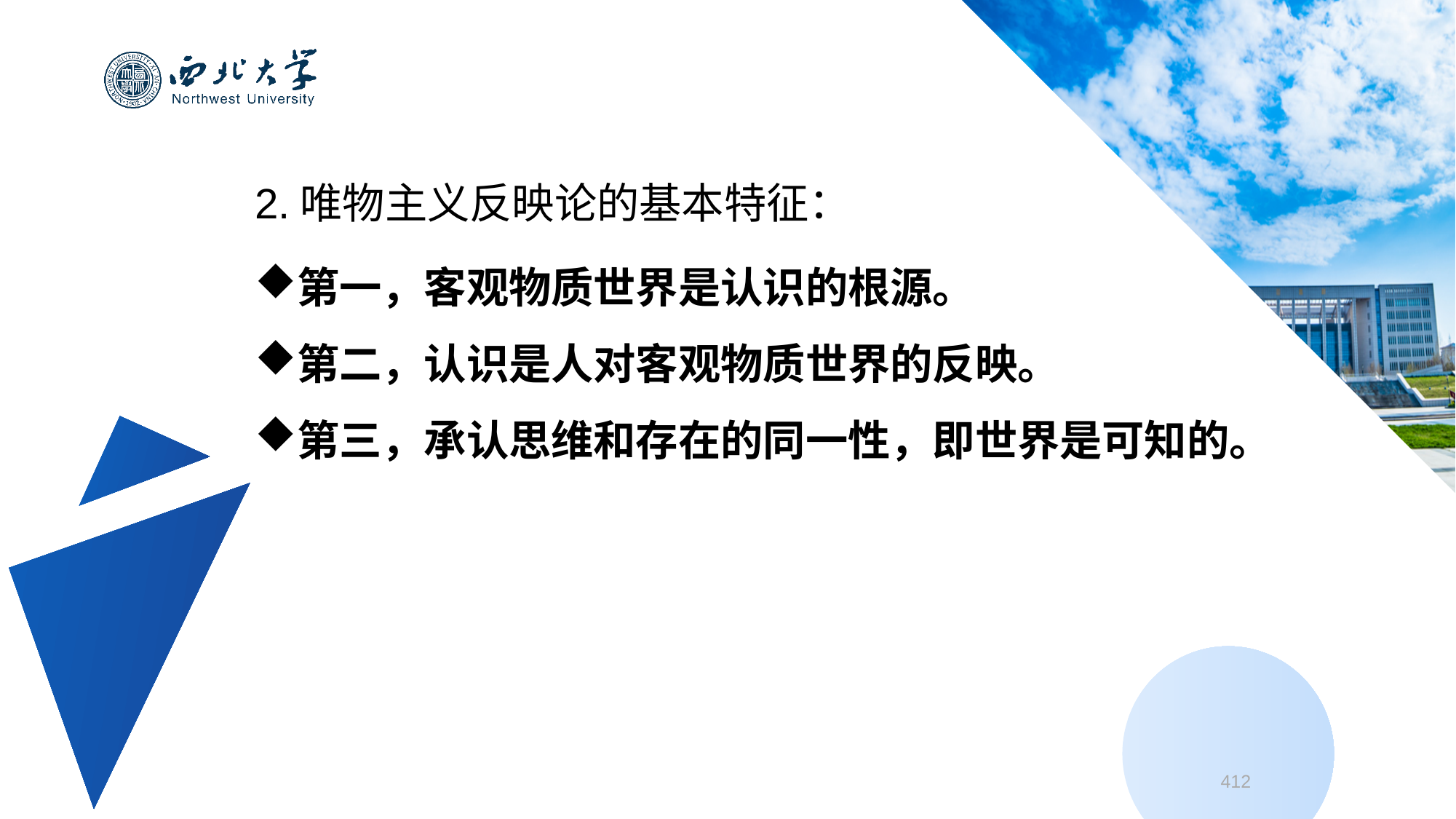

2.唯物主义反映论的基本特征：
第一，客观物质世界是认识的根源。
第二，认识是人对客观物质世界的反映。
第三，承认思维和存在的同一性，即世界是可知的。
412